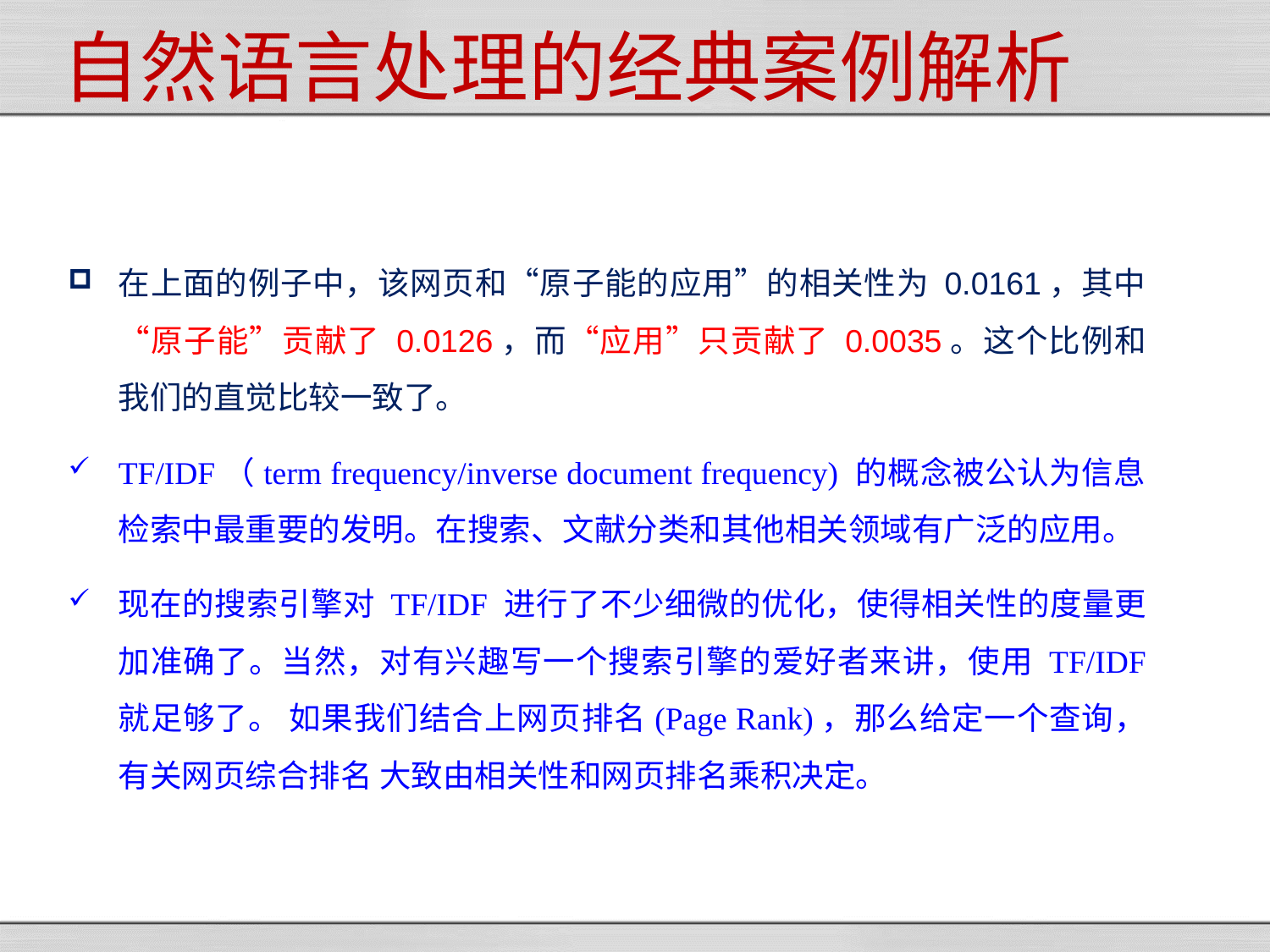

自然语言处理的经典案例解析
在上面的例子中，该网页和“原子能的应用”的相关性为 0.0161，其中“原子能”贡献了 0.0126，而“应用”只贡献了 0.0035。这个比例和我们的直觉比较一致了。
TF/IDF（term frequency/inverse document frequency) 的概念被公认为信息检索中最重要的发明。在搜索、文献分类和其他相关领域有广泛的应用。
现在的搜索引擎对 TF/IDF 进行了不少细微的优化，使得相关性的度量更加准确了。当然，对有兴趣写一个搜索引擎的爱好者来讲，使用 TF/IDF 就足够了。 如果我们结合上网页排名(Page Rank)，那么给定一个查询，有关网页综合排名 大致由相关性和网页排名乘积决定。